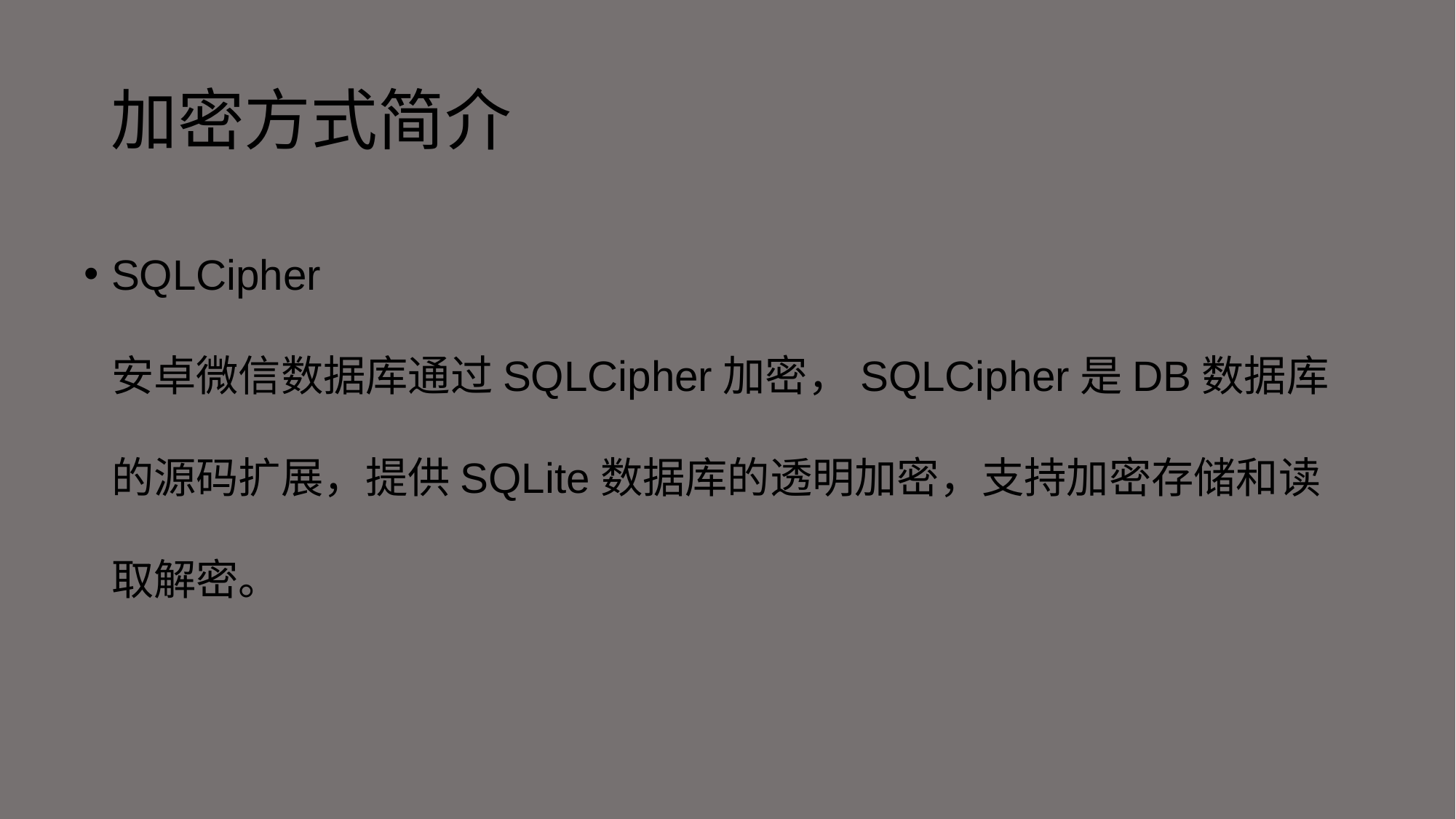

# 加密方式简介
SQLCipher
安卓微信数据库通过SQLCipher加密，SQLCipher是DB数据库的源码扩展，提供SQLite数据库的透明加密，支持加密存储和读取解密。